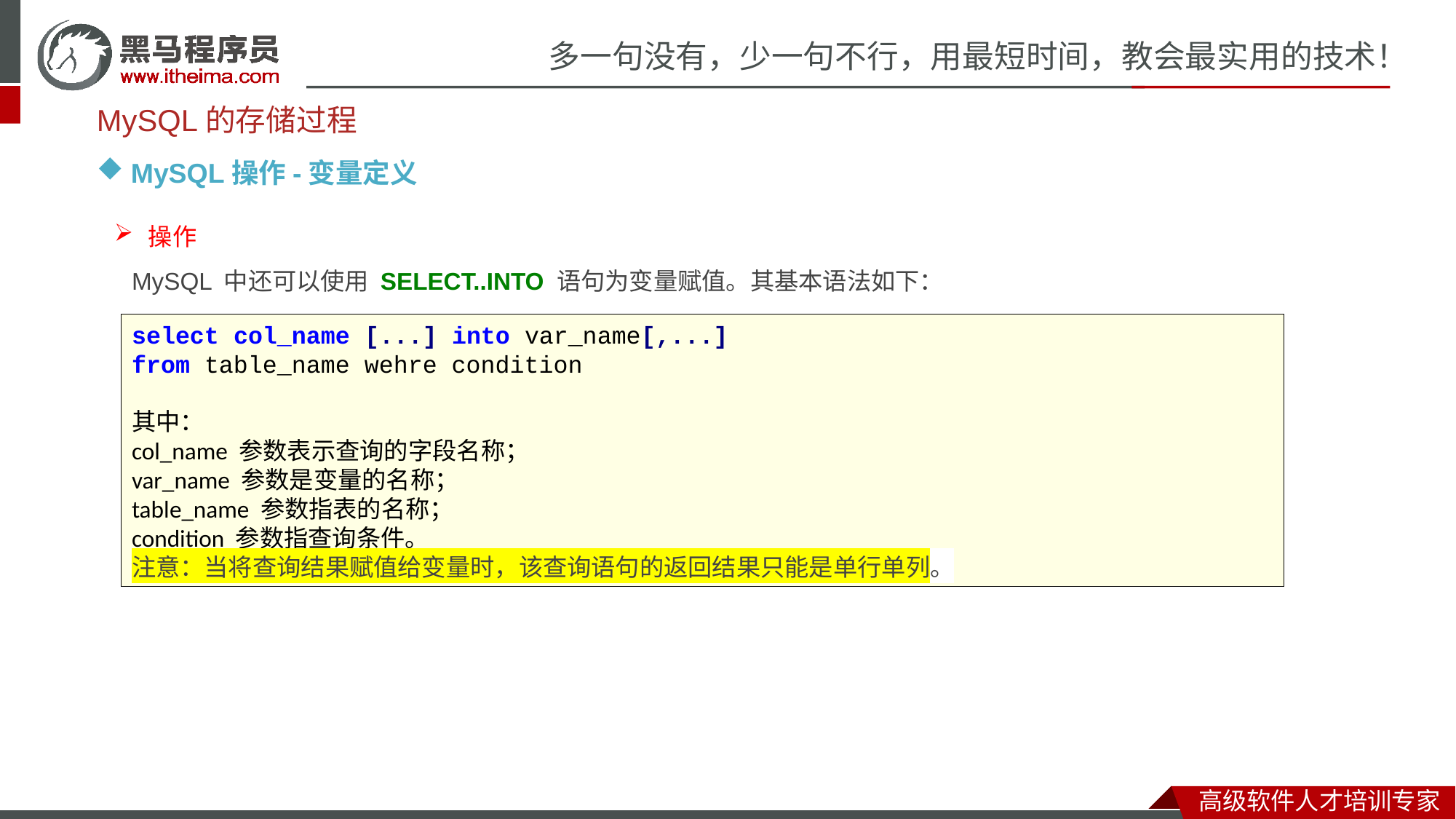

MySQL的存储过程
MySQL操作-变量定义
操作
MySQL 中还可以使用 SELECT..INTO 语句为变量赋值。其基本语法如下：
select col_name [...] into var_name[,...]
from table_name wehre condition

其中：
col_name 参数表示查询的字段名称；
var_name 参数是变量的名称；
table_name 参数指表的名称；
condition 参数指查询条件。
注意：当将查询结果赋值给变量时，该查询语句的返回结果只能是单行单列。